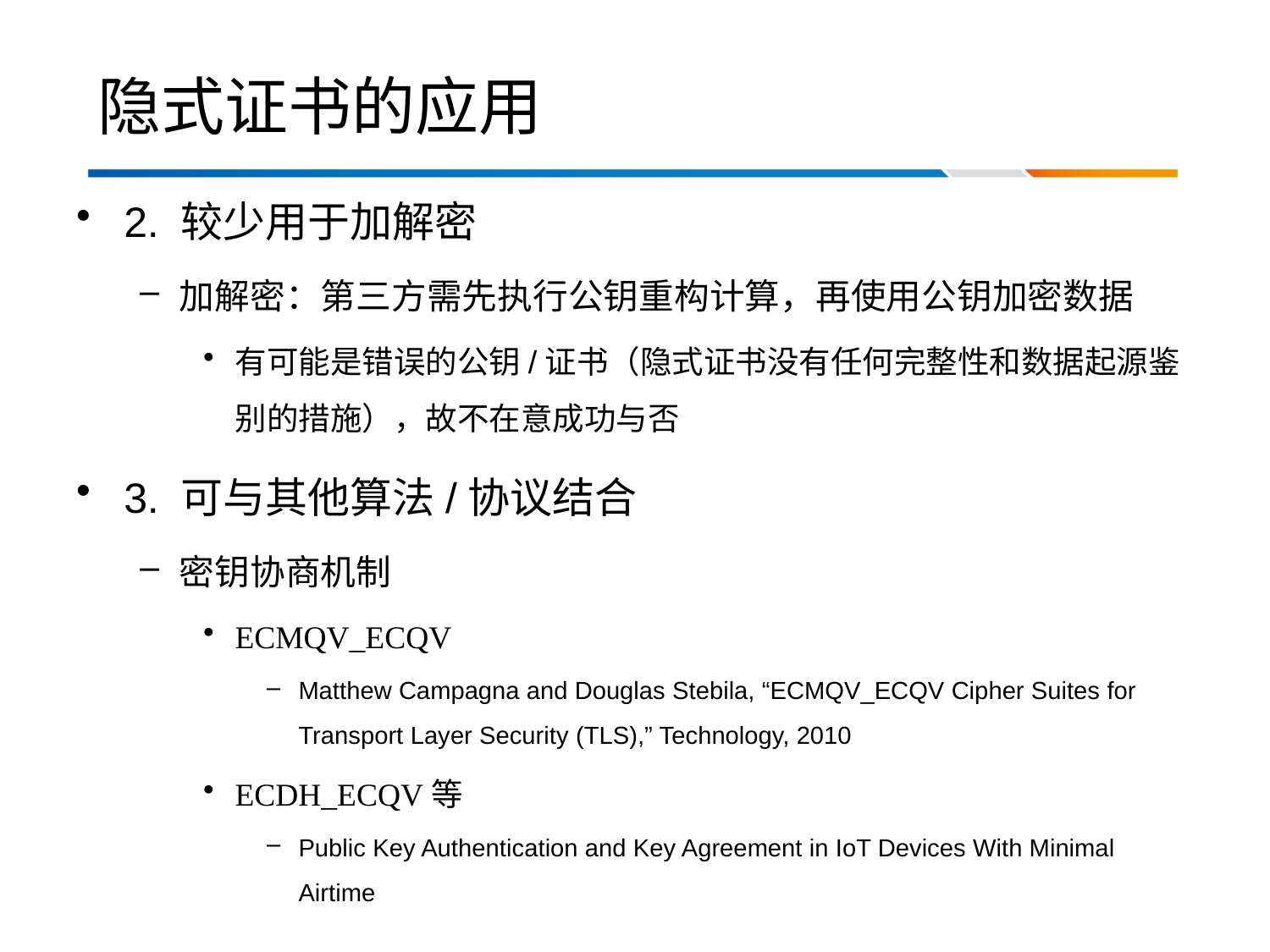

# 隐式证书的应用
2. 较少用于加解密
加解密：第三方需先执行公钥重构计算，再使用公钥加密数据
有可能是错误的公钥/证书（隐式证书没有任何完整性和数据起源鉴别的措施），故不在意成功与否
3. 可与其他算法/协议结合
密钥协商机制
ECMQV_ECQV
Matthew Campagna and Douglas Stebila, “ECMQV_ECQV Cipher Suites for Transport Layer Security (TLS),” Technology, 2010
ECDH_ECQV等
Public Key Authentication and Key Agreement in IoT Devices With Minimal Airtime